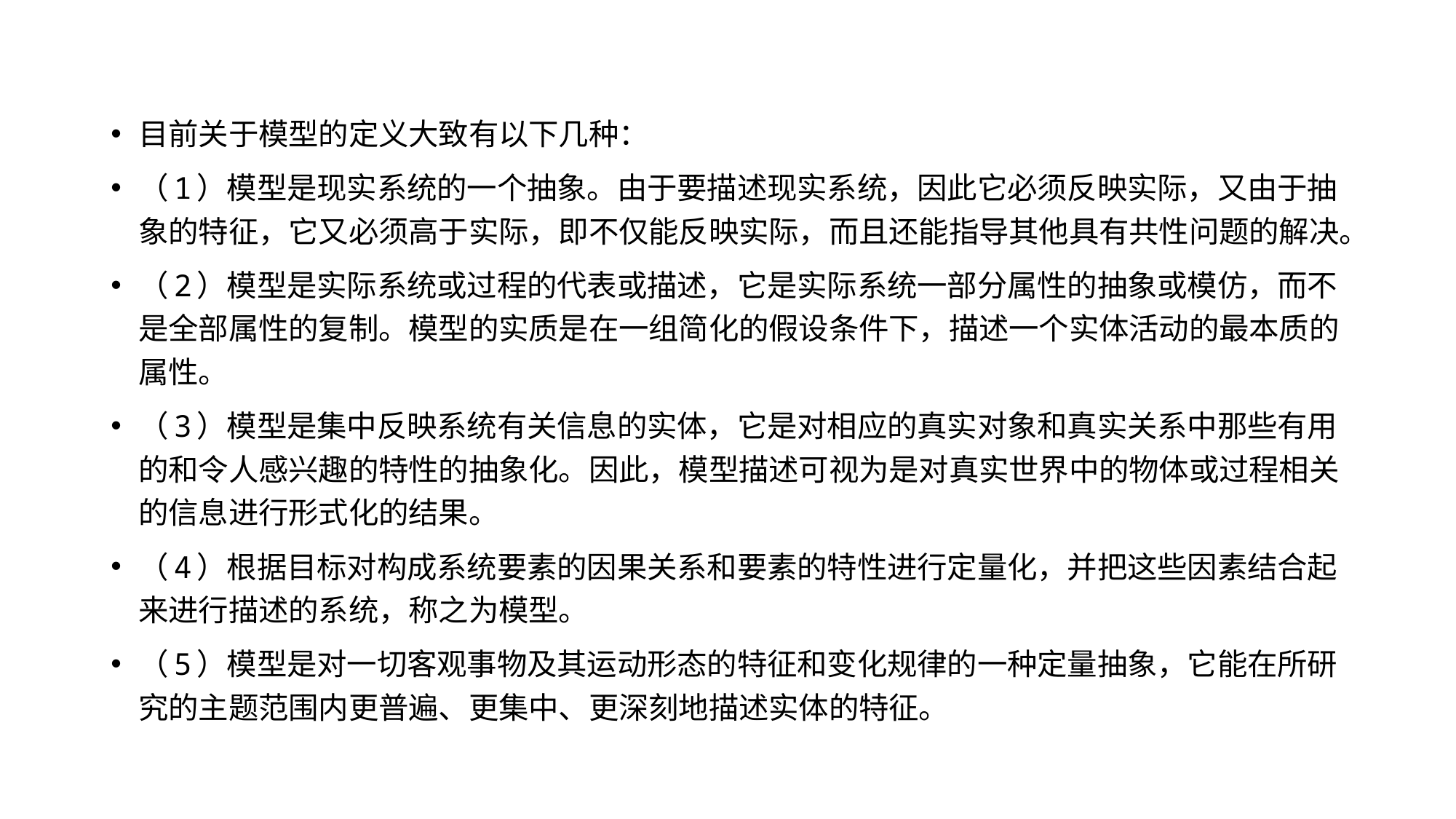

#
目前关于模型的定义大致有以下几种：
（1）模型是现实系统的一个抽象。由于要描述现实系统，因此它必须反映实际，又由于抽象的特征，它又必须高于实际，即不仅能反映实际，而且还能指导其他具有共性问题的解决。
（2）模型是实际系统或过程的代表或描述，它是实际系统一部分属性的抽象或模仿，而不是全部属性的复制。模型的实质是在一组简化的假设条件下，描述一个实体活动的最本质的属性。
（3）模型是集中反映系统有关信息的实体，它是对相应的真实对象和真实关系中那些有用的和令人感兴趣的特性的抽象化。因此，模型描述可视为是对真实世界中的物体或过程相关的信息进行形式化的结果。
（4）根据目标对构成系统要素的因果关系和要素的特性进行定量化，并把这些因素结合起来进行描述的系统，称之为模型。
（5）模型是对一切客观事物及其运动形态的特征和变化规律的一种定量抽象，它能在所研究的主题范围内更普遍、更集中、更深刻地描述实体的特征。